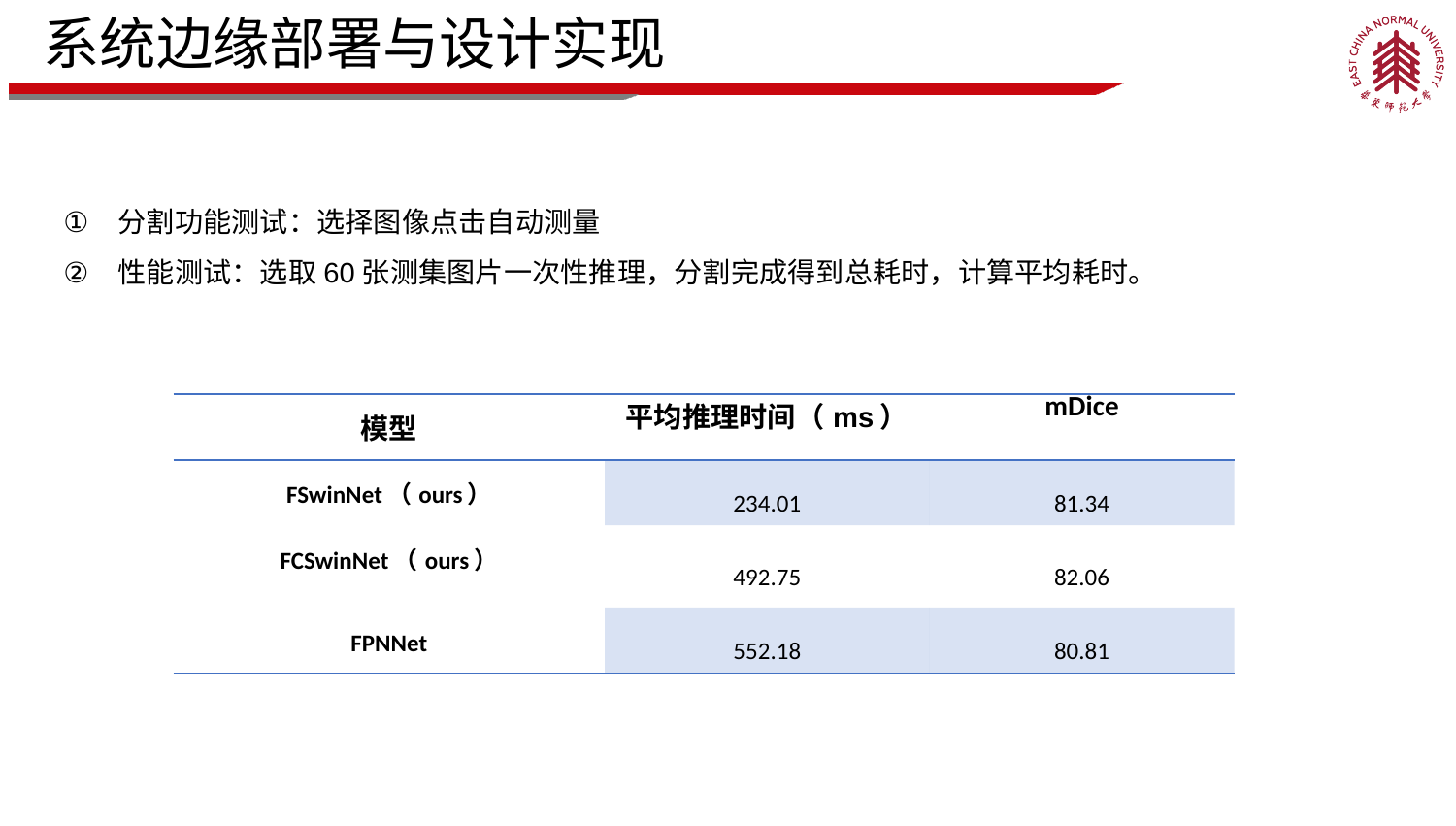

系统边缘部署与设计实现
分割功能测试：选择图像点击自动测量
性能测试：选取60张测集图片一次性推理，分割完成得到总耗时，计算平均耗时。

| 模型 | 平均推理时间（ms） | mDice |
| --- | --- | --- |
| FSwinNet（ours） | 234.01 | 81.34 |
| FCSwinNet（ours） | 492.75 | 82.06 |
| FPNNet | 552.18 | 80.81 |